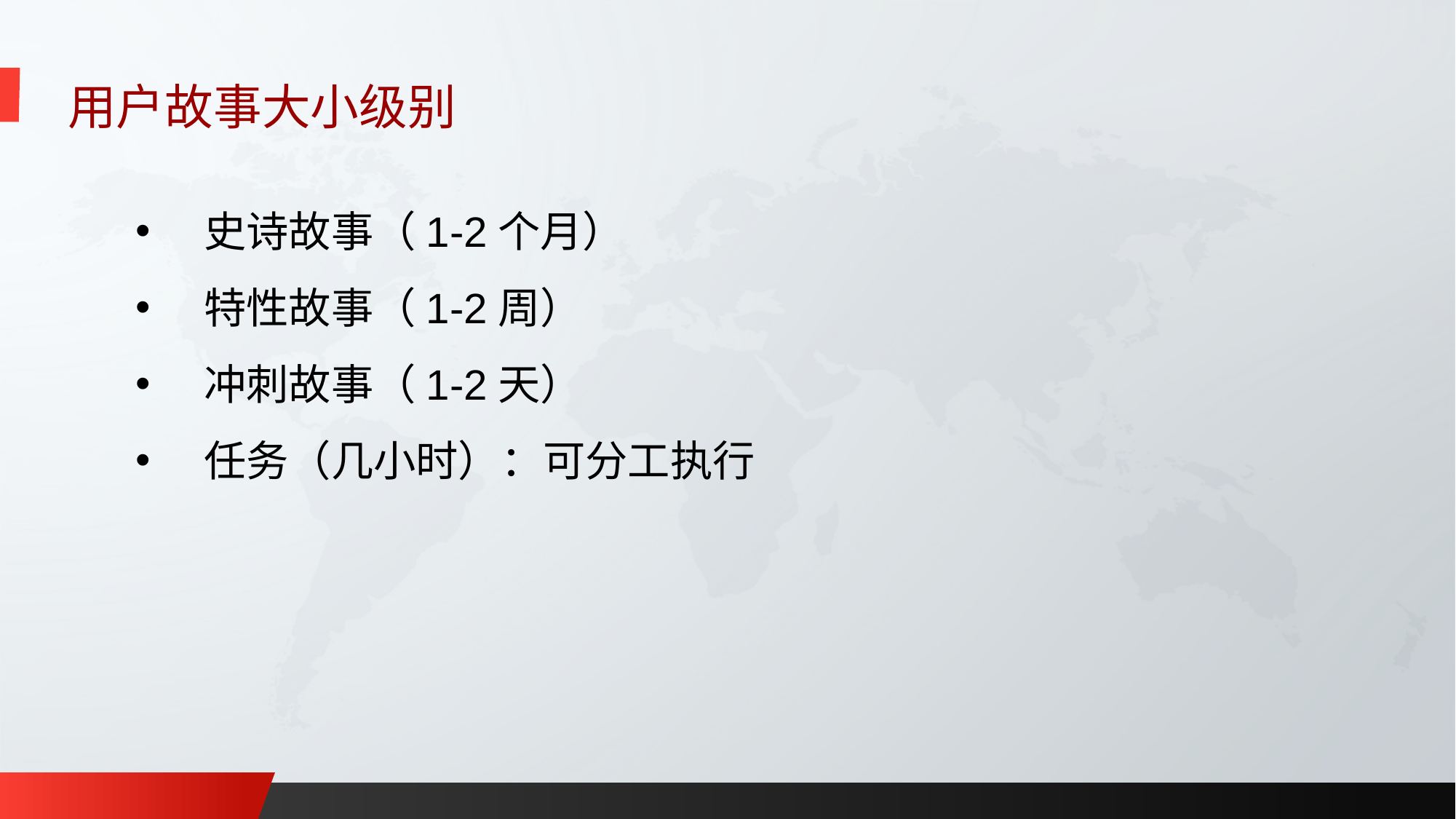

用户故事大小级别
史诗故事（1-2个月）
特性故事（1-2周）
冲刺故事（1-2天）
任务（几小时）：可分工执行